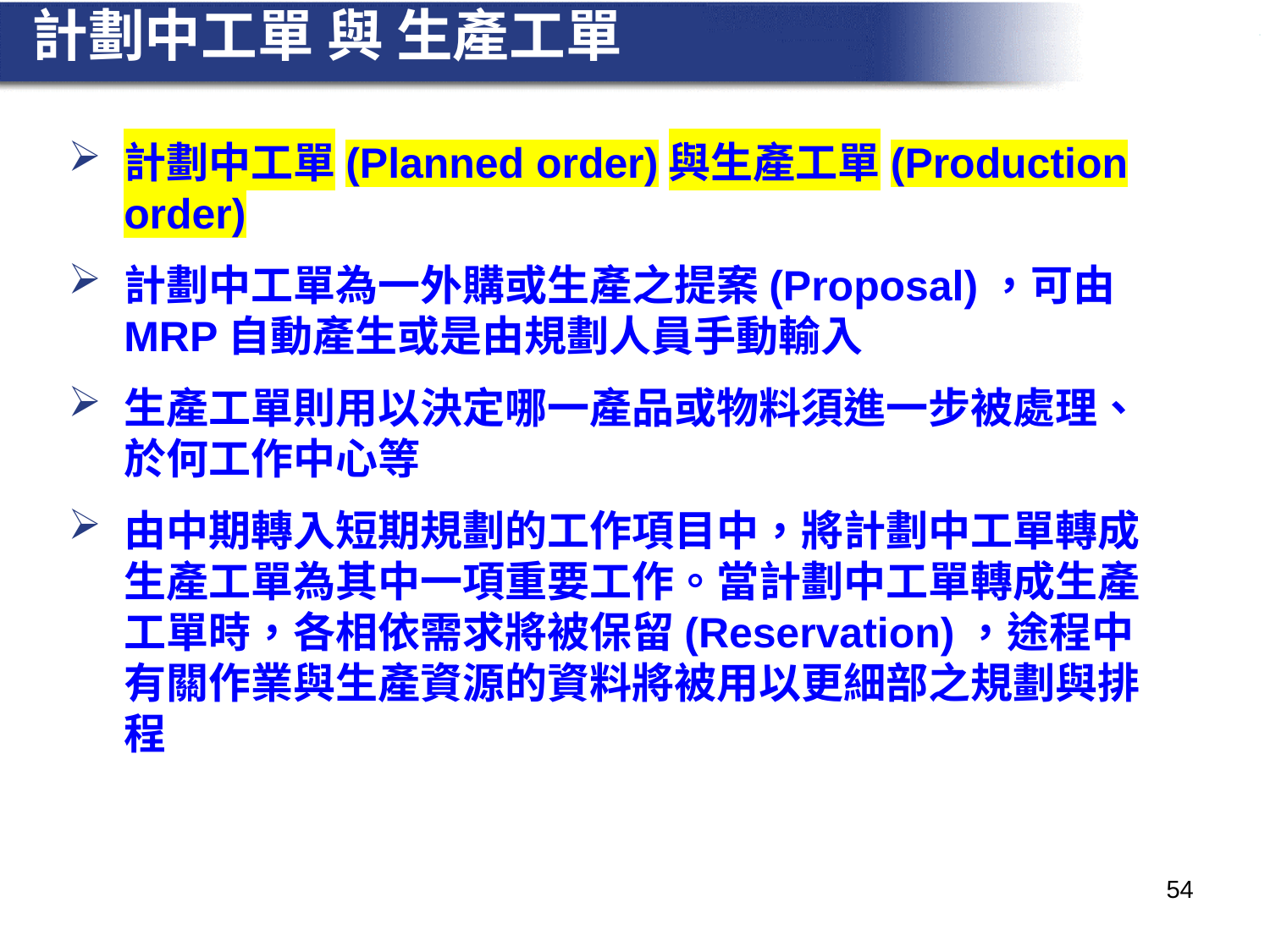

# 計劃中工單 與 生產工單
計劃中工單(Planned order)與生產工單(Production order)
計劃中工單為一外購或生產之提案(Proposal)，可由MRP自動產生或是由規劃人員手動輸入
生產工單則用以決定哪一產品或物料須進一步被處理、於何工作中心等
由中期轉入短期規劃的工作項目中，將計劃中工單轉成生產工單為其中一項重要工作。當計劃中工單轉成生產工單時，各相依需求將被保留(Reservation)，途程中有關作業與生產資源的資料將被用以更細部之規劃與排程
54